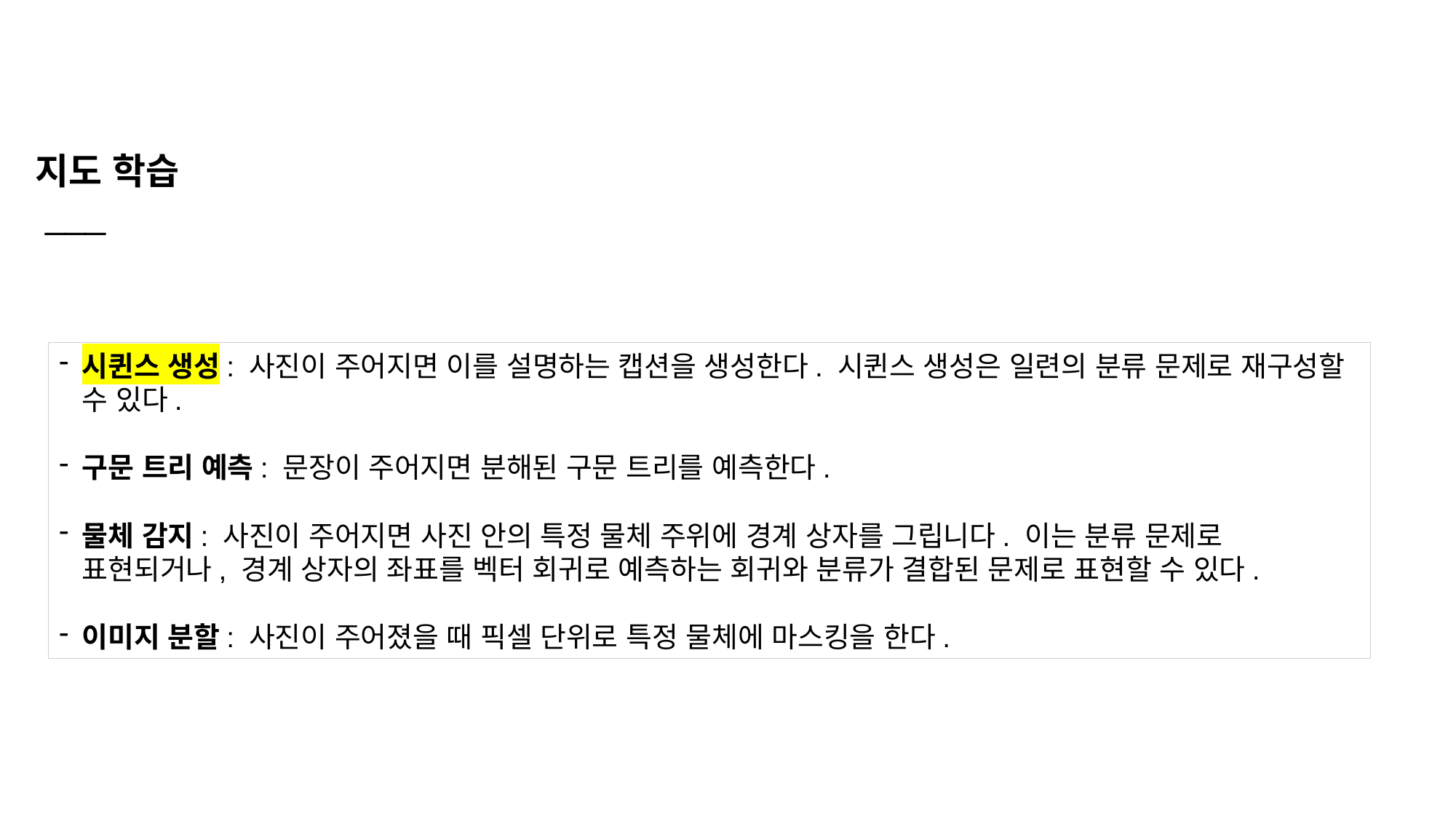

지도 학습
 ___
시퀸스 생성: 사진이 주어지면 이를 설명하는 캡션을 생성한다. 시퀸스 생성은 일련의 분류 문제로 재구성할 수 있다.

구문 트리 예측: 문장이 주어지면 분해된 구문 트리를 예측한다.

물체 감지: 사진이 주어지면 사진 안의 특정 물체 주위에 경계 상자를 그립니다. 이는 분류 문제로 표현되거나, 경계 상자의 좌표를 벡터 회귀로 예측하는 회귀와 분류가 결합된 문제로 표현할 수 있다.

이미지 분할: 사진이 주어졌을 때 픽셀 단위로 특정 물체에 마스킹을 한다.